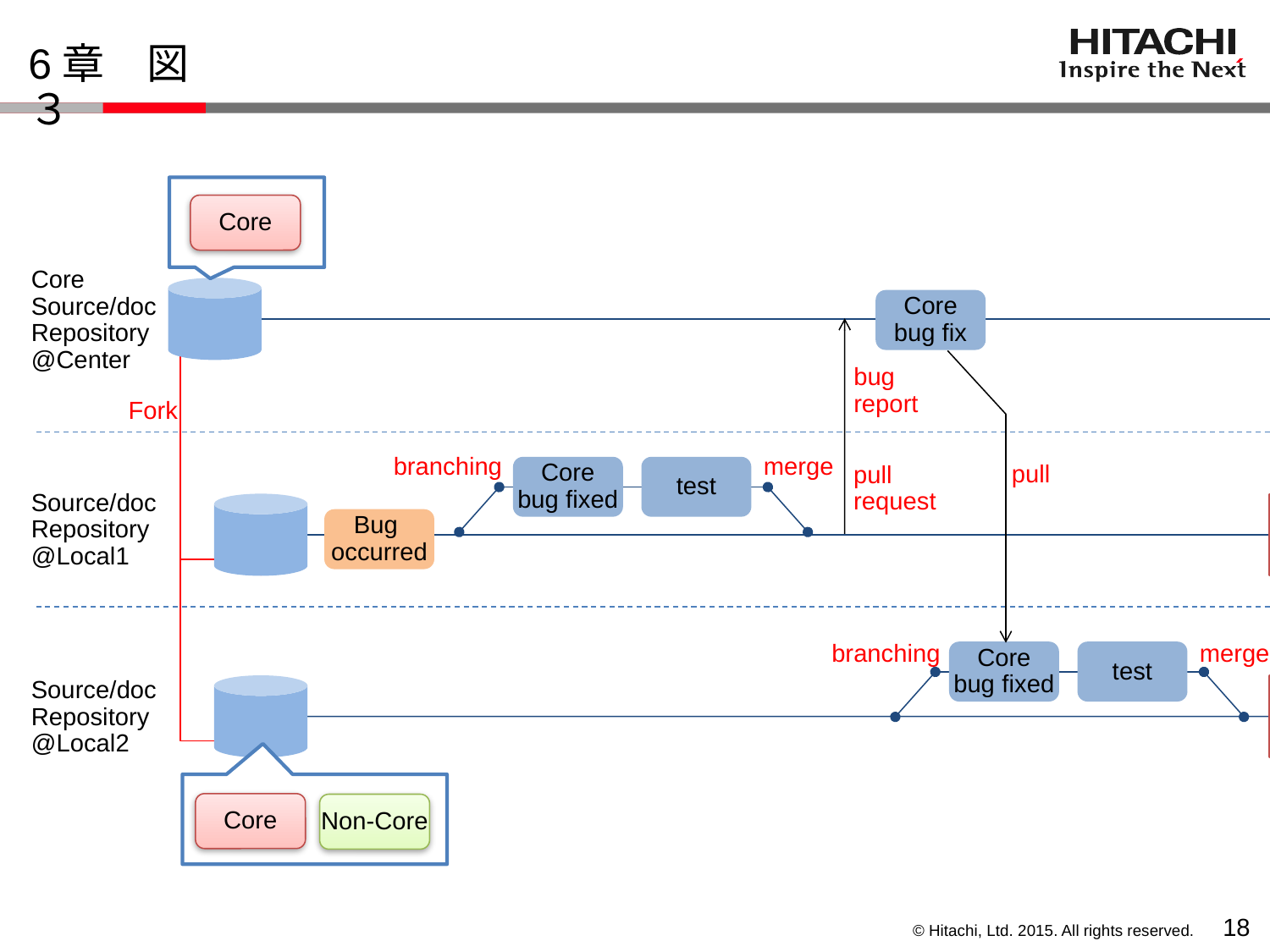

# 6章　図３

Core
Core
Source/doc
Repository
@Center

Core
bug fix

bug
report
Fork
branching
merge
pull
pull
request
Core
bug fixed
test
Source/doc
Repository
@Local1

release
Bug
occurred
branching
merge
Core
bug fixed
test
Source/doc
Repository
@Local2

release

Core
Non-Core
18
legend

repository

event
Core
Source/doc
Repository

Core
Bug fix
pull
Bug
report
Fork
Source/doc
Repository
@plant_A
test
Bug
fixed
branching
merge
Pull
request

release
Bug
occured
test
Core
Bug fixed
Fork
branching
release

Source/doc
Repository
@plant_B